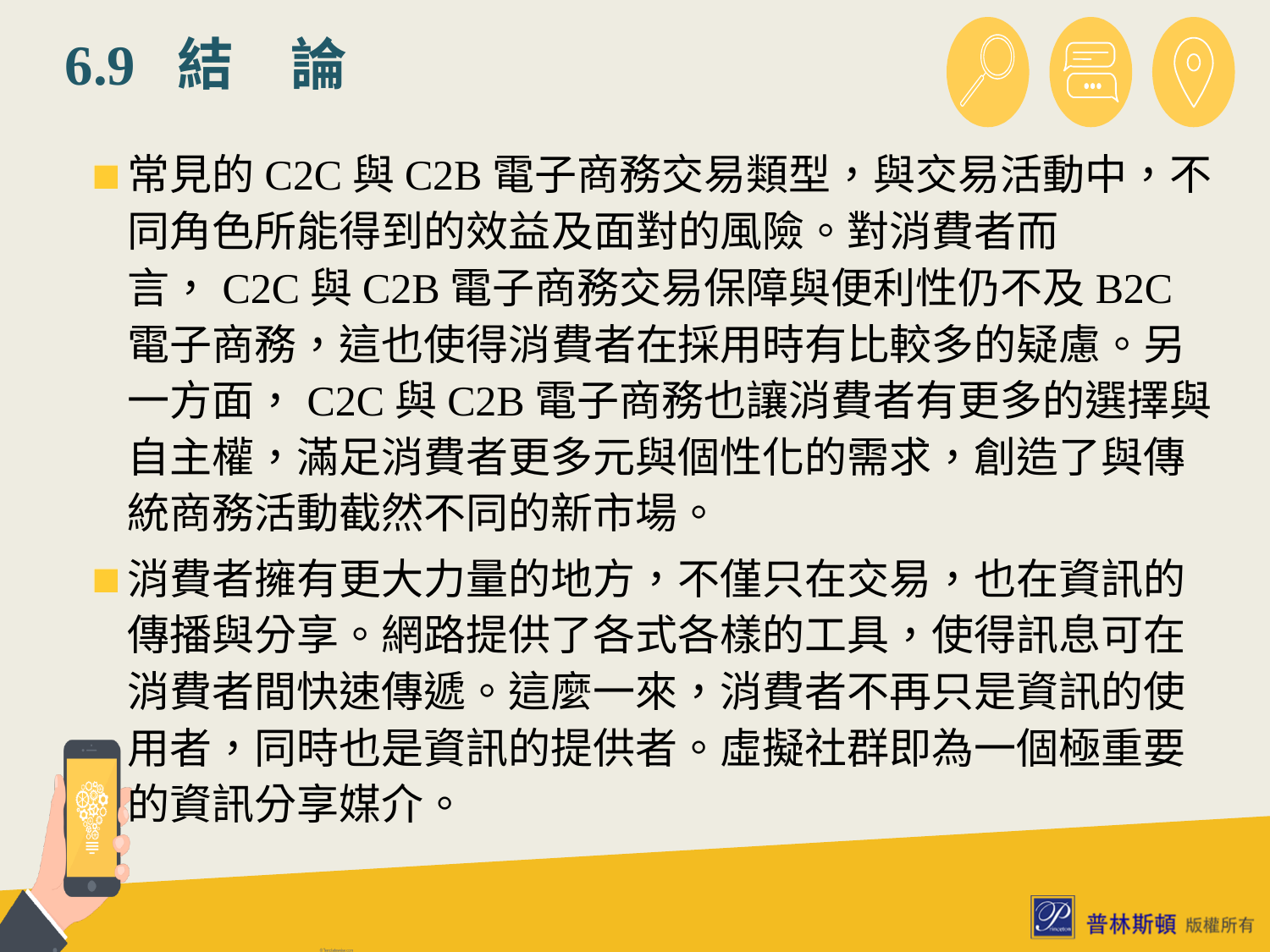

# 6.9  結　論
常見的C2C與C2B電子商務交易類型，與交易活動中，不同角色所能得到的效益及面對的風險。對消費者而言，C2C與C2B電子商務交易保障與便利性仍不及B2C電子商務，這也使得消費者在採用時有比較多的疑慮。另一方面，C2C與C2B電子商務也讓消費者有更多的選擇與自主權，滿足消費者更多元與個性化的需求，創造了與傳統商務活動截然不同的新市場。
消費者擁有更大力量的地方，不僅只在交易，也在資訊的傳播與分享。網路提供了各式各樣的工具，使得訊息可在消費者間快速傳遞。這麼一來，消費者不再只是資訊的使用者，同時也是資訊的提供者。虛擬社群即為一個極重要的資訊分享媒介。